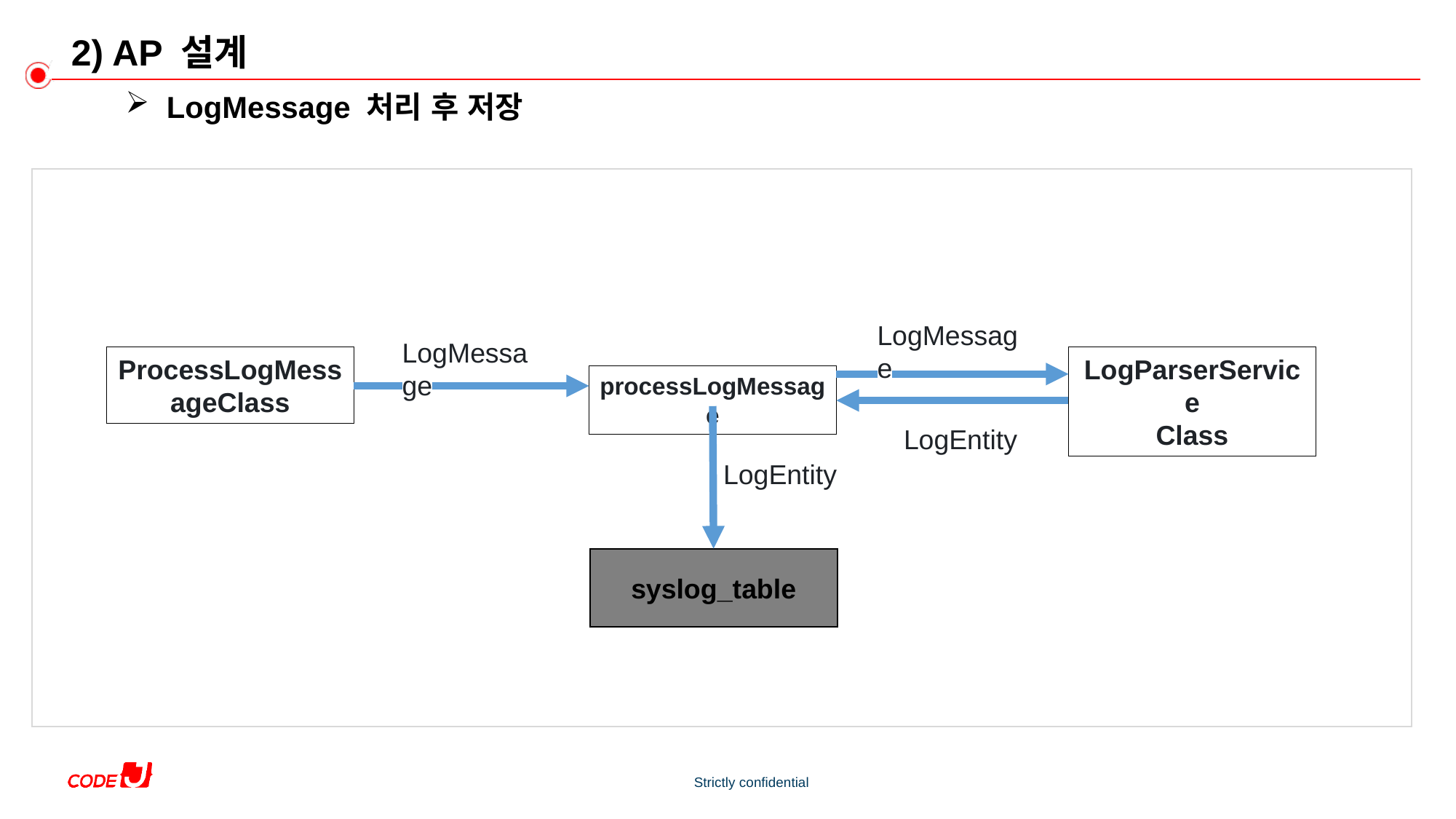

# 2) AP 설계
LogMessage 처리 후 저장

LogMessage
LogMessage
ProcessLogMessageClass
LogParserService
Class
processLogMessage
LogEntity
LogEntity
syslog_table